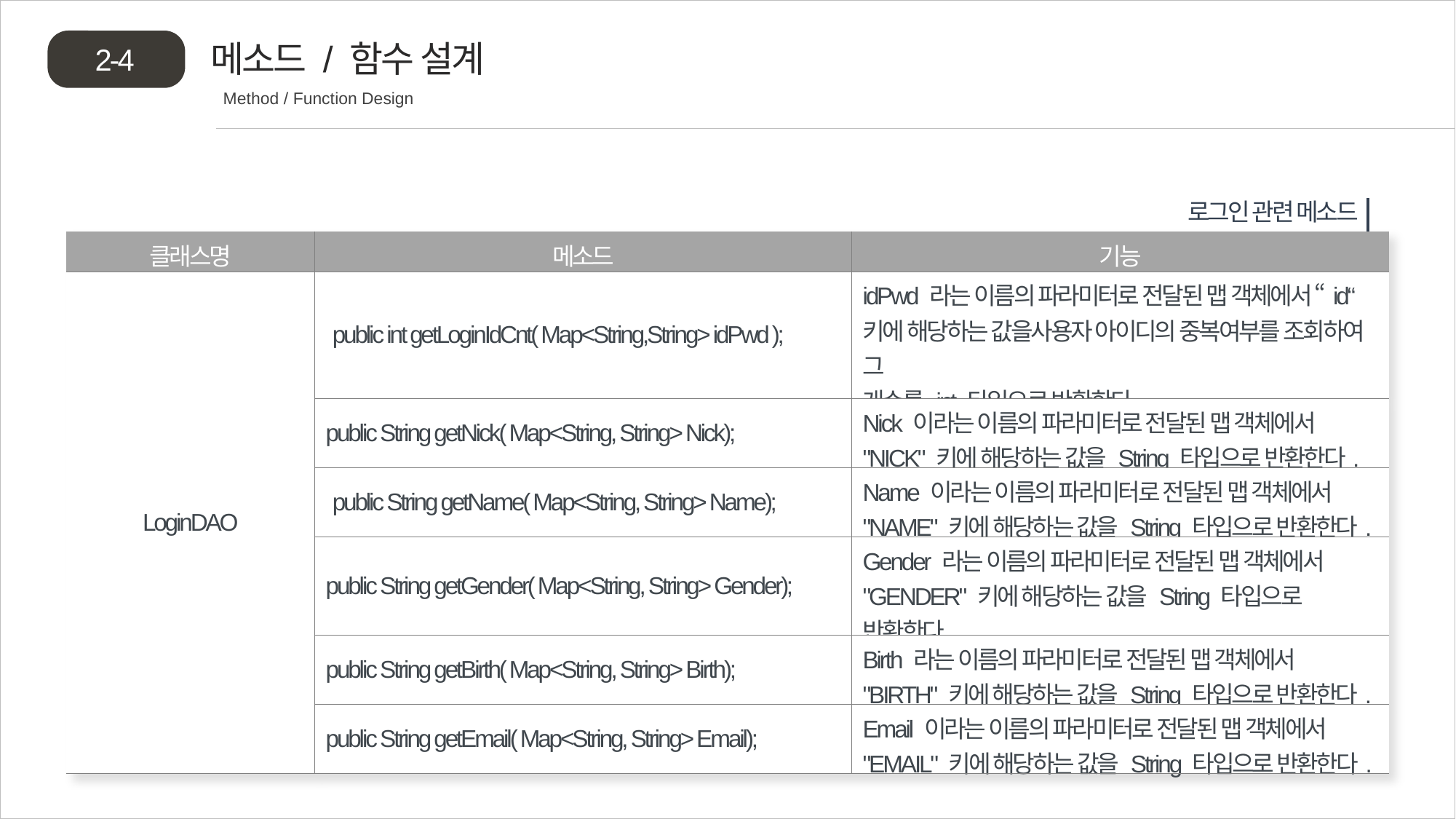

메소드 / 함수 설계
2-4
Method / Function Design
로그인 관련 메소드

| 클래스명 | 메소드 | 기능 |
| --- | --- | --- |
| LoginDAO | public int getLoginIdCnt( Map<String,String> idPwd ); | idPwd 라는 이름의 파라미터로 전달된 맵 객체에서 “id“ 키에 해당하는 값을사용자 아이디의 중복여부를 조회하여 그 개수를 int 타입으로 반환한다. |
|  | public String getNick( Map<String, String> Nick); | Nick 이라는 이름의 파라미터로 전달된 맵 객체에서 "NICK" 키에 해당하는 값을 String 타입으로 반환한다. |
|  | public String getName( Map<String, String> Name); | Name 이라는 이름의 파라미터로 전달된 맵 객체에서 "NAME" 키에 해당하는 값을 String 타입으로 반환한다. |
|  | public String getGender( Map<String, String> Gender); | Gender 라는 이름의 파라미터로 전달된 맵 객체에서 "GENDER" 키에 해당하는 값을 String 타입으로 반환한다. |
|  | public String getBirth( Map<String, String> Birth); | Birth 라는 이름의 파라미터로 전달된 맵 객체에서 "BIRTH" 키에 해당하는 값을 String 타입으로 반환한다. |
|  | public String getEmail( Map<String, String> Email); | Email 이라는 이름의 파라미터로 전달된 맵 객체에서 "EMAIL" 키에 해당하는 값을 String 타입으로 반환한다. |